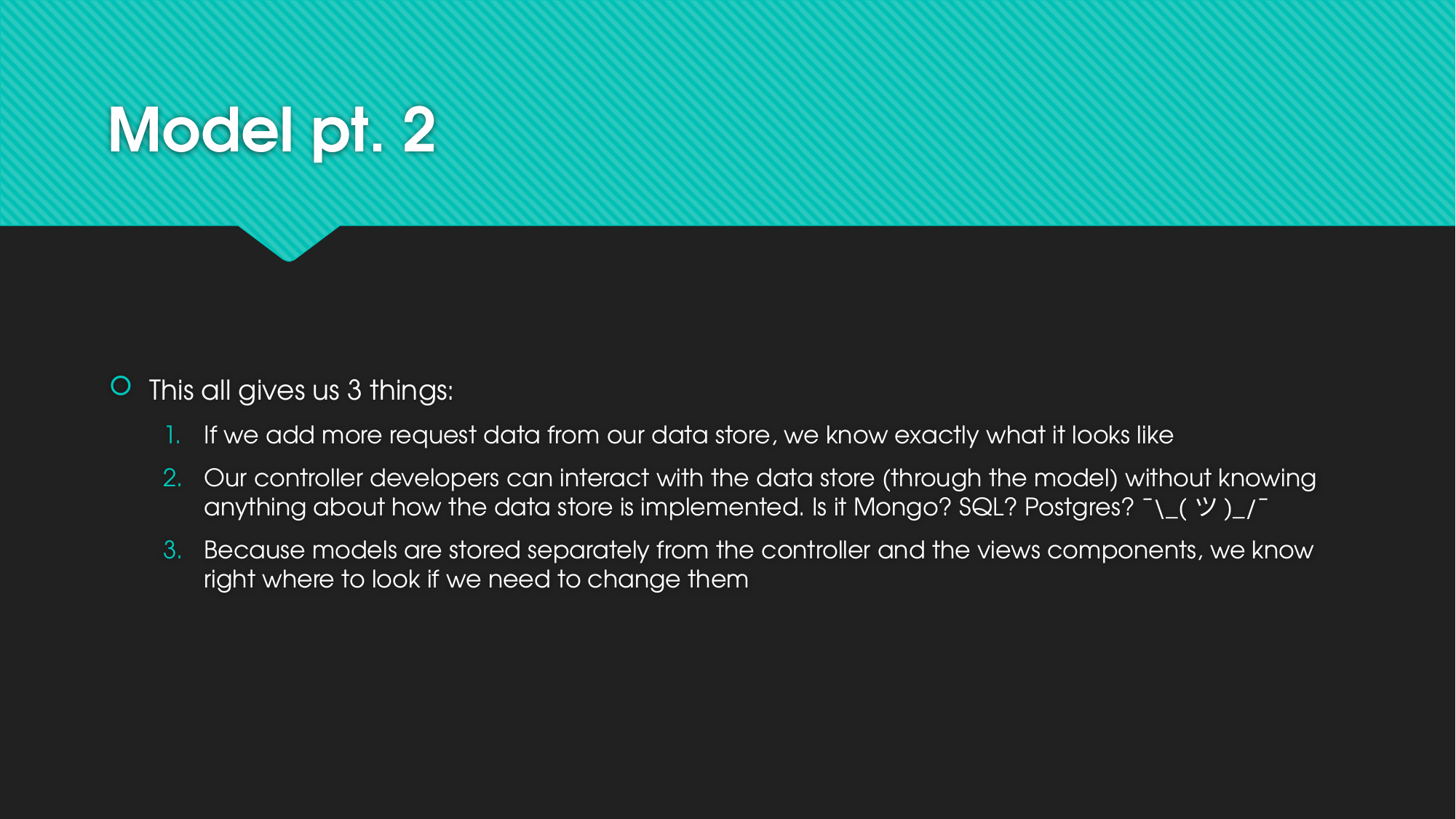

# Model pt. 2
This all gives us 3 things:
If we add more request data from our data store, we know exactly what it looks like
Our controller developers can interact with the data store (through the model) without knowing anything about how the data store is implemented. Is it Mongo? SQL? Postgres? ¯\_(ツ)_/¯
Because models are stored separately from the controller and the views components, we know right where to look if we need to change them